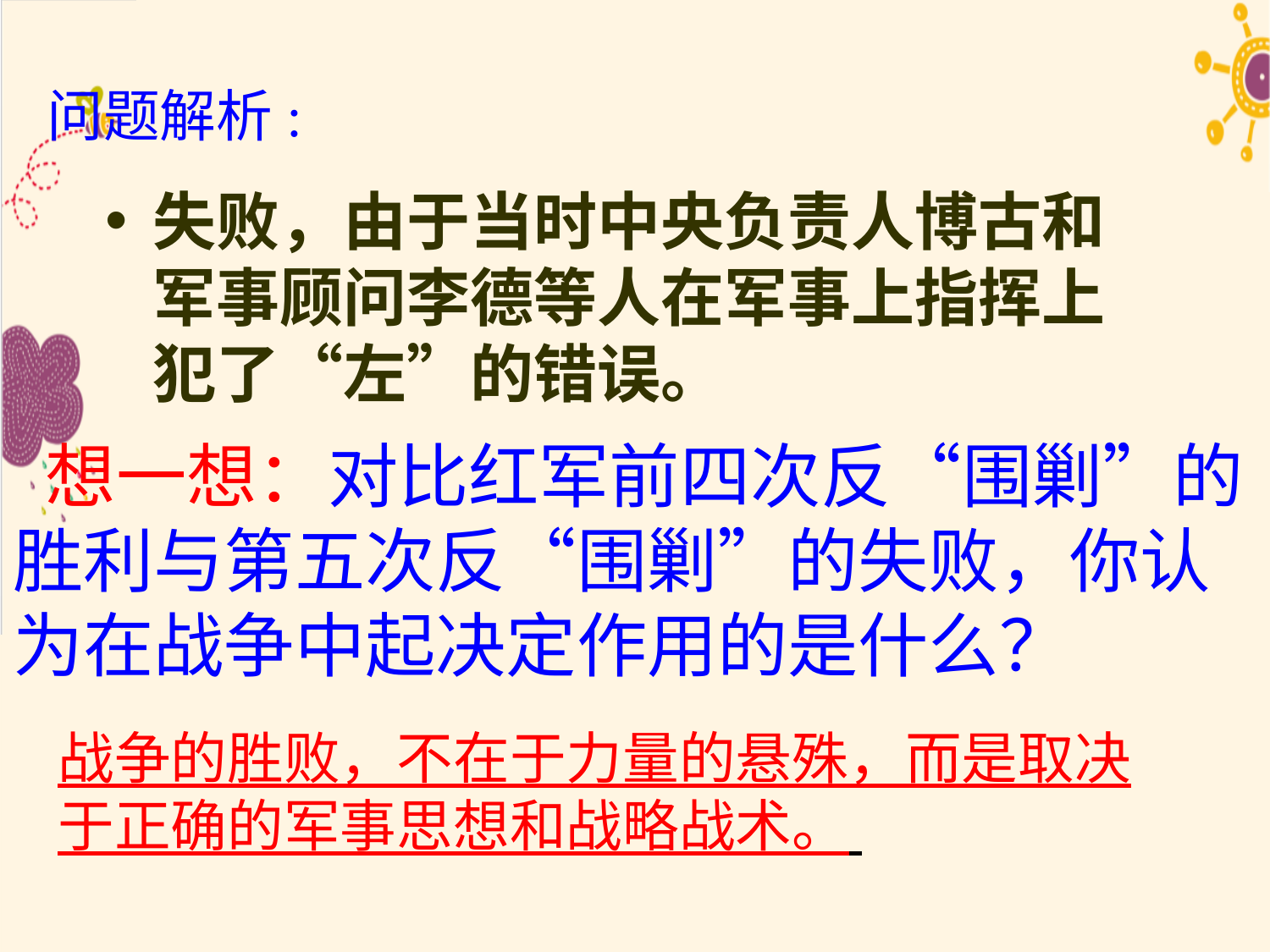

问题解析:
失败，由于当时中央负责人博古和军事顾问李德等人在军事上指挥上犯了“左”的错误。
 想一想：对比红军前四次反“围剿”的胜利与第五次反“围剿”的失败，你认为在战争中起决定作用的是什么？
战争的胜败，不在于力量的悬殊，而是取决于正确的军事思想和战略战术。